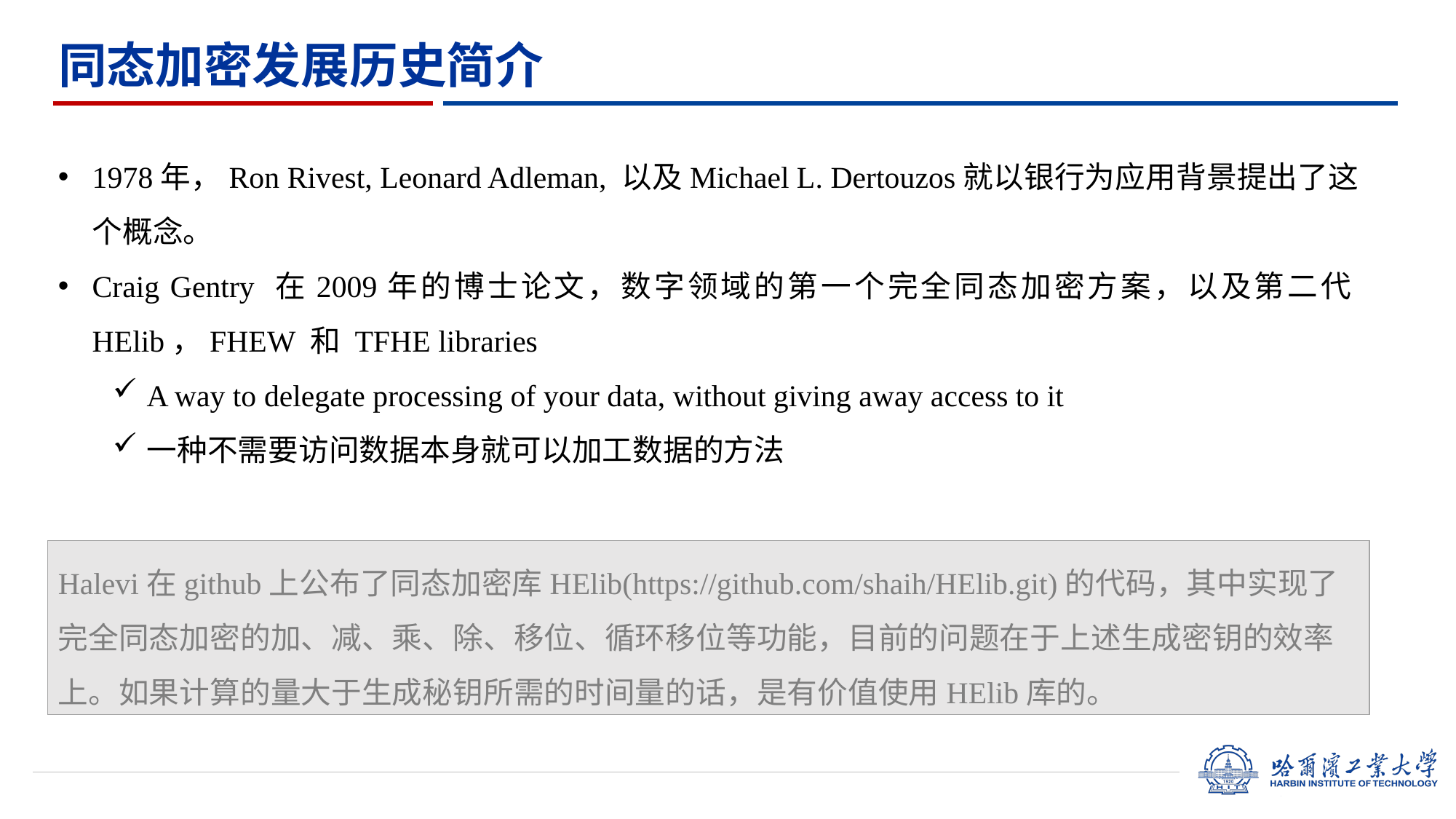

# 同态加密发展历史简介
1978年，Ron Rivest, Leonard Adleman, 以及Michael L. Dertouzos就以银行为应用背景提出了这个概念。
Craig Gentry 在2009年的博士论文，数字领域的第一个完全同态加密方案，以及第二代HElib，FHEW 和 TFHE libraries
A way to delegate processing of your data, without giving away access to it
一种不需要访问数据本身就可以加工数据的方法
Halevi在github上公布了同态加密库HElib(https://github.com/shaih/HElib.git)的代码，其中实现了完全同态加密的加、减、乘、除、移位、循环移位等功能，目前的问题在于上述生成密钥的效率上。如果计算的量大于生成秘钥所需的时间量的话，是有价值使用HElib库的。